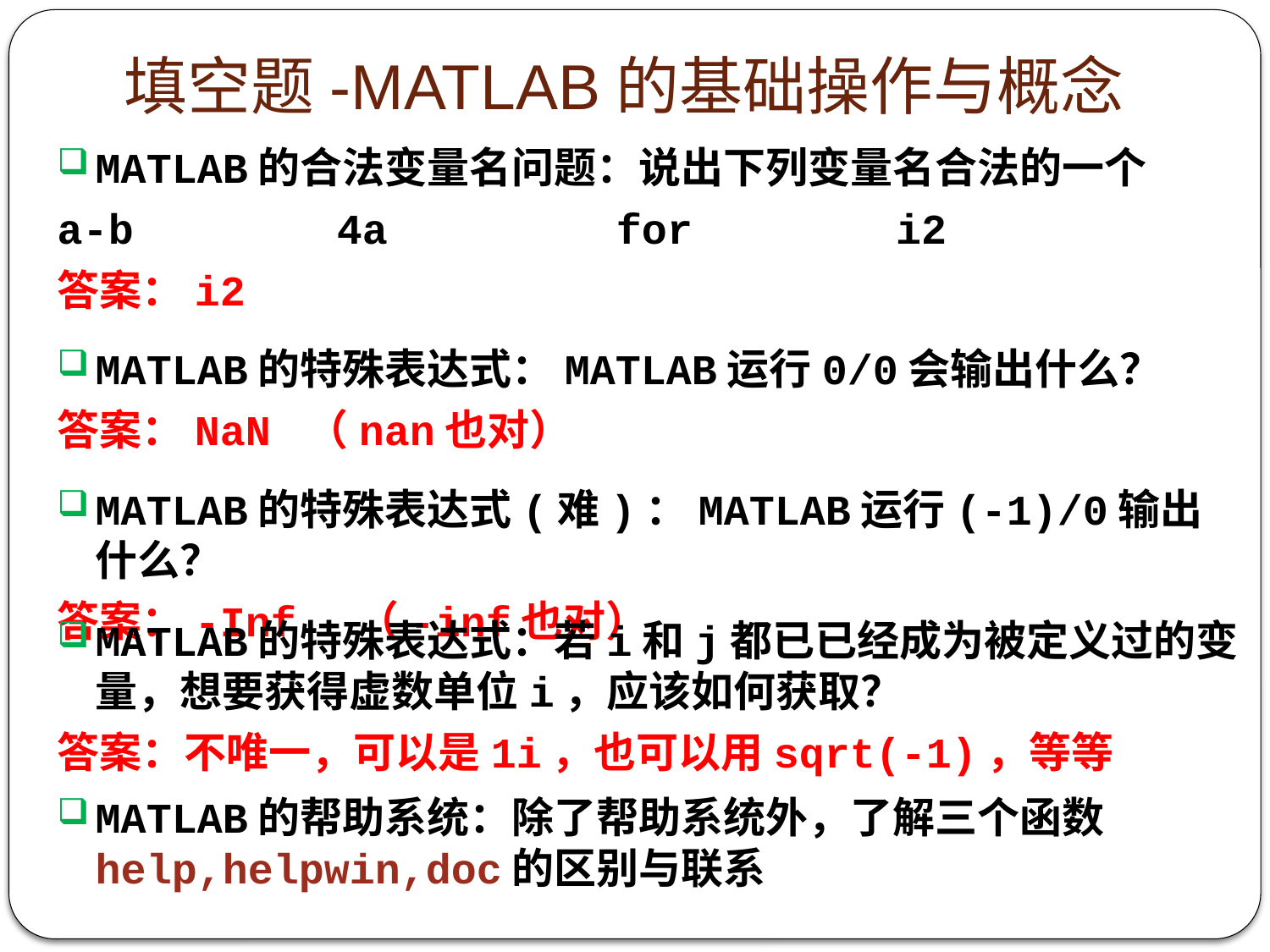

# 填空题-MATLAB的基础操作与概念
MATLAB的合法变量名问题：说出下列变量名合法的一个
a-b        4a         for        i2
答案：i2
MATLAB的特殊表达式：MATLAB运行0/0会输出什么？
答案：NaN （nan也对）
MATLAB的特殊表达式(难)：MATLAB运行(-1)/0输出什么？
答案：-Inf  （-inf也对）
MATLAB的特殊表达式：若i和j都已已经成为被定义过的变量，想要获得虚数单位i，应该如何获取？
答案：不唯一，可以是1i，也可以用sqrt(-1)，等等
MATLAB的帮助系统：除了帮助系统外，了解三个函数help,helpwin,doc的区别与联系